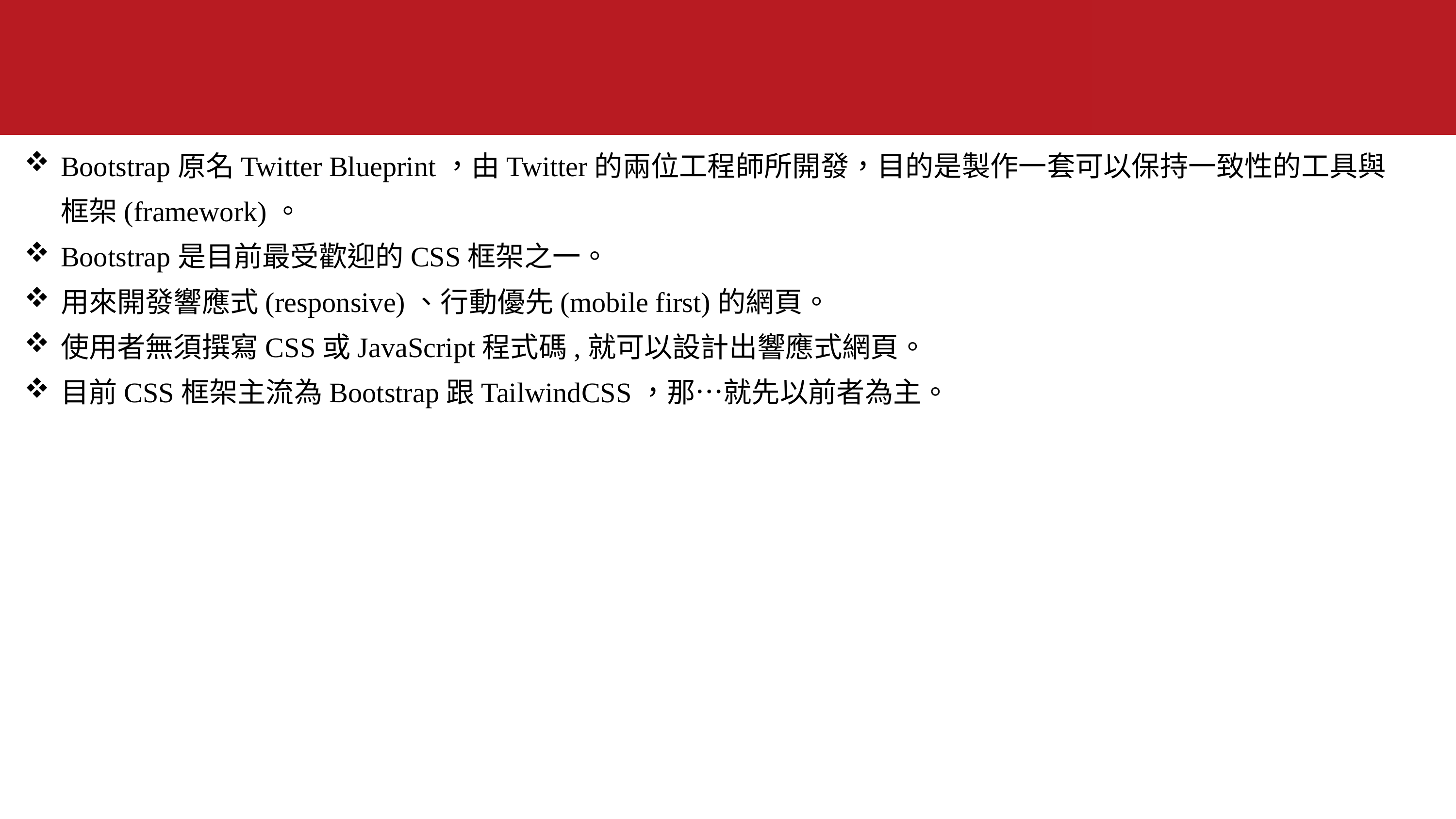

Bootstrap原名Twitter Blueprint，由Twitter的兩位工程師所開發，目的是製作一套可以保持一致性的工具與框架(framework)。
Bootstrap是目前最受歡迎的CSS框架之一。
用來開發響應式(responsive)、行動優先(mobile first)的網頁。
使用者無須撰寫CSS或JavaScript程式碼,就可以設計出響應式網頁。
目前CSS框架主流為Bootstrap跟TailwindCSS，那…就先以前者為主。